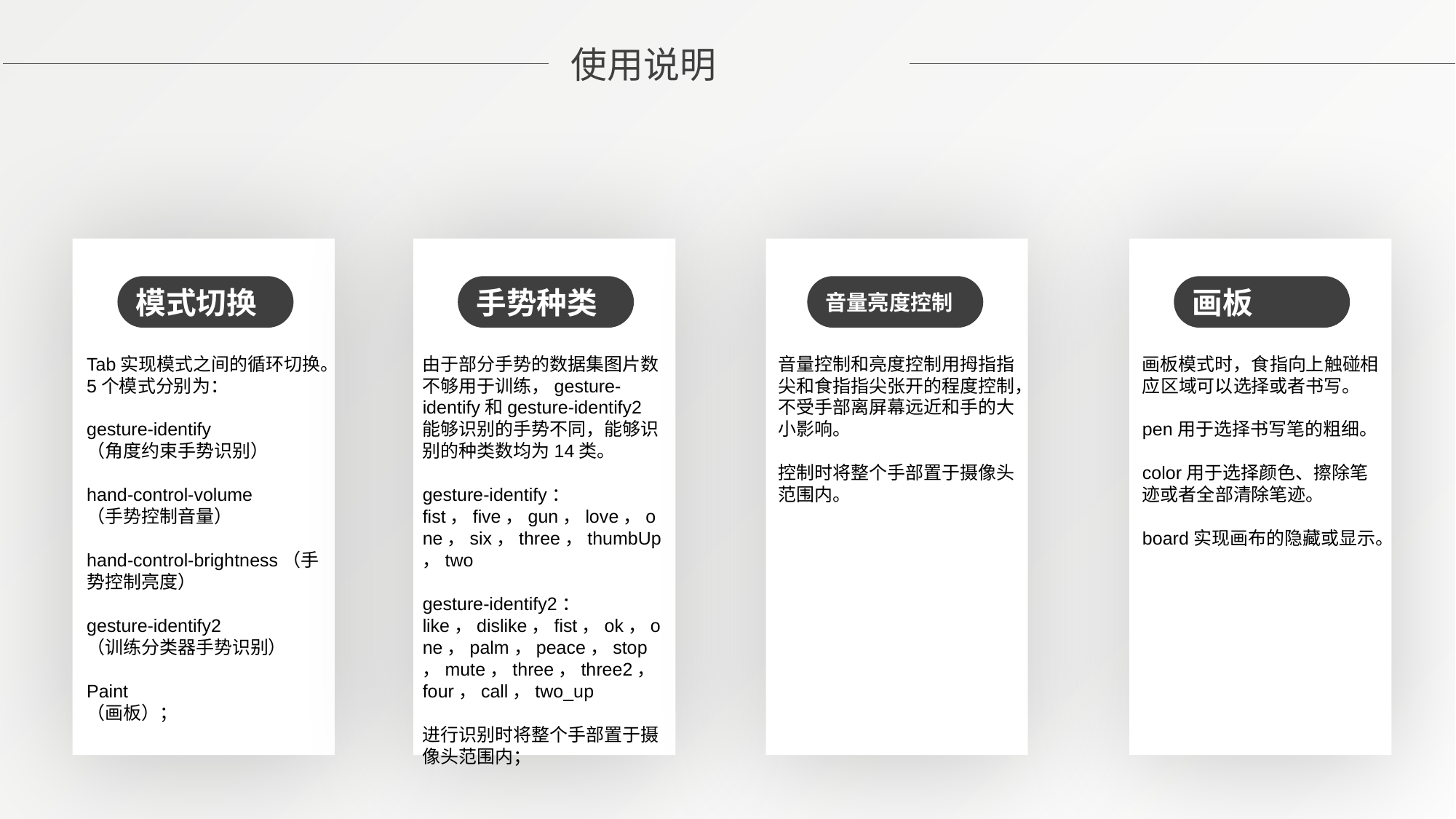

使用说明

模式切换
手势种类
音量亮度控制
画板
Tab实现模式之间的循环切换。
5个模式分别为：

gesture-identify
（角度约束手势识别）

hand-control-volume
（手势控制音量）

hand-control-brightness（手势控制亮度）

gesture-identify2
（训练分类器手势识别）

Paint
（画板）；
由于部分手势的数据集图片数不够用于训练，gesture-identify和gesture-identify2能够识别的手势不同，能够识别的种类数均为14类。

gesture-identify：fist，five，gun，love，one，six，three，thumbUp，two

gesture-identify2：like，dislike，fist，ok，one，palm，peace，stop，mute，three，three2，four，call，two_up

进行识别时将整个手部置于摄像头范围内；
音量控制和亮度控制用拇指指尖和食指指尖张开的程度控制，不受手部离屏幕远近和手的大小影响。

控制时将整个手部置于摄像头范围内。
画板模式时，食指向上触碰相应区域可以选择或者书写。

pen用于选择书写笔的粗细。

color用于选择颜色、擦除笔迹或者全部清除笔迹。

board实现画布的隐藏或显示。